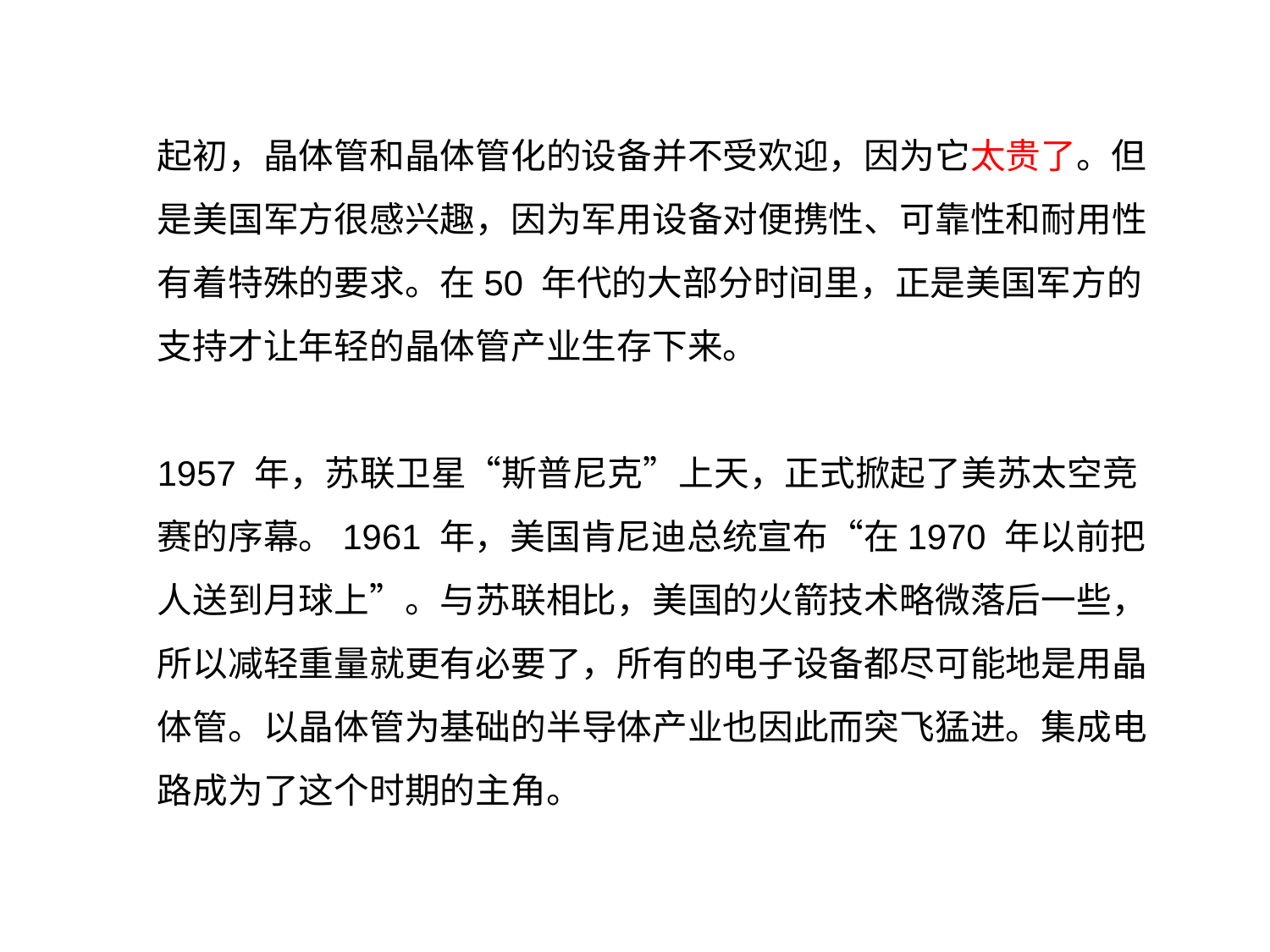

起初，晶体管和晶体管化的设备并不受欢迎，因为它太贵了。但是美国军方很感兴趣，因为军用设备对便携性、可靠性和耐用性有着特殊的要求。在50 年代的大部分时间里，正是美国军方的支持才让年轻的晶体管产业生存下来。

1957 年，苏联卫星“斯普尼克”上天，正式掀起了美苏太空竞赛的序幕。1961 年，美国肯尼迪总统宣布“在1970 年以前把人送到月球上”。与苏联相比，美国的火箭技术略微落后一些，所以减轻重量就更有必要了，所有的电子设备都尽可能地是用晶体管。以晶体管为基础的半导体产业也因此而突飞猛进。集成电路成为了这个时期的主角。